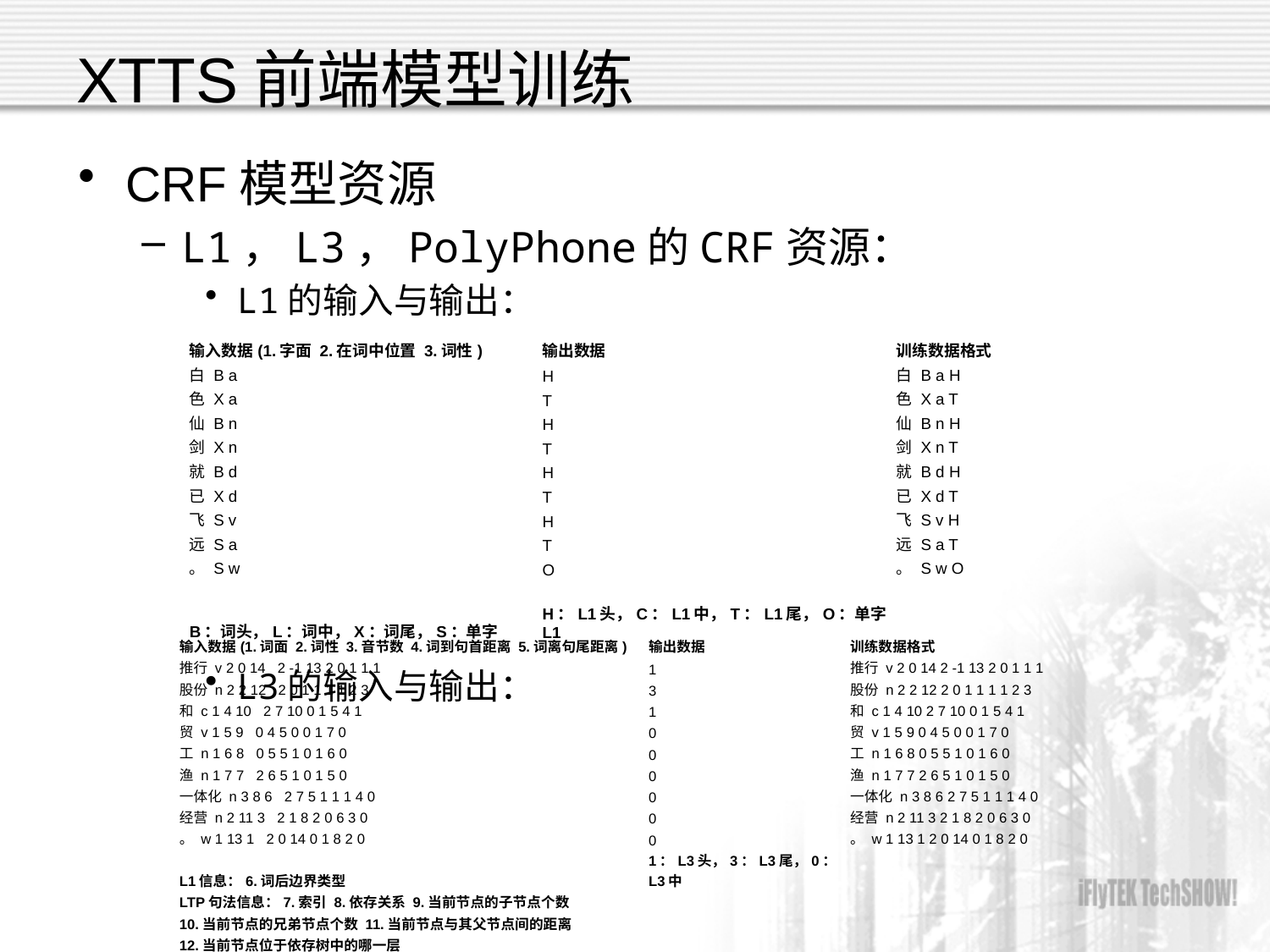

# XTTS前端模型训练
CRF模型资源
L1，L3，PolyPhone的CRF资源：
L1的输入与输出：

L3的输入与输出：
| 输入数据(1.字面 2.在词中位置 3.词性) | 输出数据 | 训练数据格式 |
| --- | --- | --- |
| 白 B a | H | 白 B a H |
| 色 X a | T | 色 X a T |
| 仙 B n | H | 仙 B n H |
| 剑 X n | T | 剑 X n T |
| 就 B d | H | 就 B d H |
| 已 X d | T | 已 X d T |
| 飞 S v | H | 飞 S v H |
| 远 S a | T | 远 S a T |
| 。 S w | O | 。 S w O |
|  |  |  |
| B：词头，L：词中，X：词尾，S：单字 | H：L1头，C：L1中，T：L1尾，O：单字L1 |  |
| 输入数据(1.词面 2.词性 3.音节数 4.词到句首距离 5.词离句尾距离) | 输出数据 | 训练数据格式 |
| --- | --- | --- |
| 推行 v 2 0 14 2 -1 13 2 0 1 1 1 | 1 | 推行 v 2 0 14 2 -1 13 2 0 1 1 1 |
| 股份 n 2 2 12 2 0 1 1 1 1 2 3 | 3 | 股份 n 2 2 12 2 0 1 1 1 1 2 3 |
| 和 c 1 4 10 2 7 10 0 1 5 4 1 | 1 | 和 c 1 4 10 2 7 10 0 1 5 4 1 |
| 贸 v 1 5 9 0 4 5 0 0 1 7 0 | 0 | 贸 v 1 5 9 0 4 5 0 0 1 7 0 |
| 工 n 1 6 8 0 5 5 1 0 1 6 0 | 0 | 工 n 1 6 8 0 5 5 1 0 1 6 0 |
| 渔 n 1 7 7 2 6 5 1 0 1 5 0 | 0 | 渔 n 1 7 7 2 6 5 1 0 1 5 0 |
| 一体化 n 3 8 6 2 7 5 1 1 1 4 0 | 0 | 一体化 n 3 8 6 2 7 5 1 1 1 4 0 |
| 经营 n 2 11 3 2 1 8 2 0 6 3 0 | 0 | 经营 n 2 11 3 2 1 8 2 0 6 3 0 |
| 。 w 1 13 1 2 0 14 0 1 8 2 0 | 0 | 。 w 1 13 1 2 0 14 0 1 8 2 0 |
| L1信息：6.词后边界类型 | 1：L3头，3：L3尾，0：L3中 |  |
| LTP句法信息：7.索引 8.依存关系 9.当前节点的子节点个数 |  |  |
| 10.当前节点的兄弟节点个数 11.当前节点与其父节点间的距离 |  |  |
| 12.当前节点位于依存树中的哪一层 |  |  |